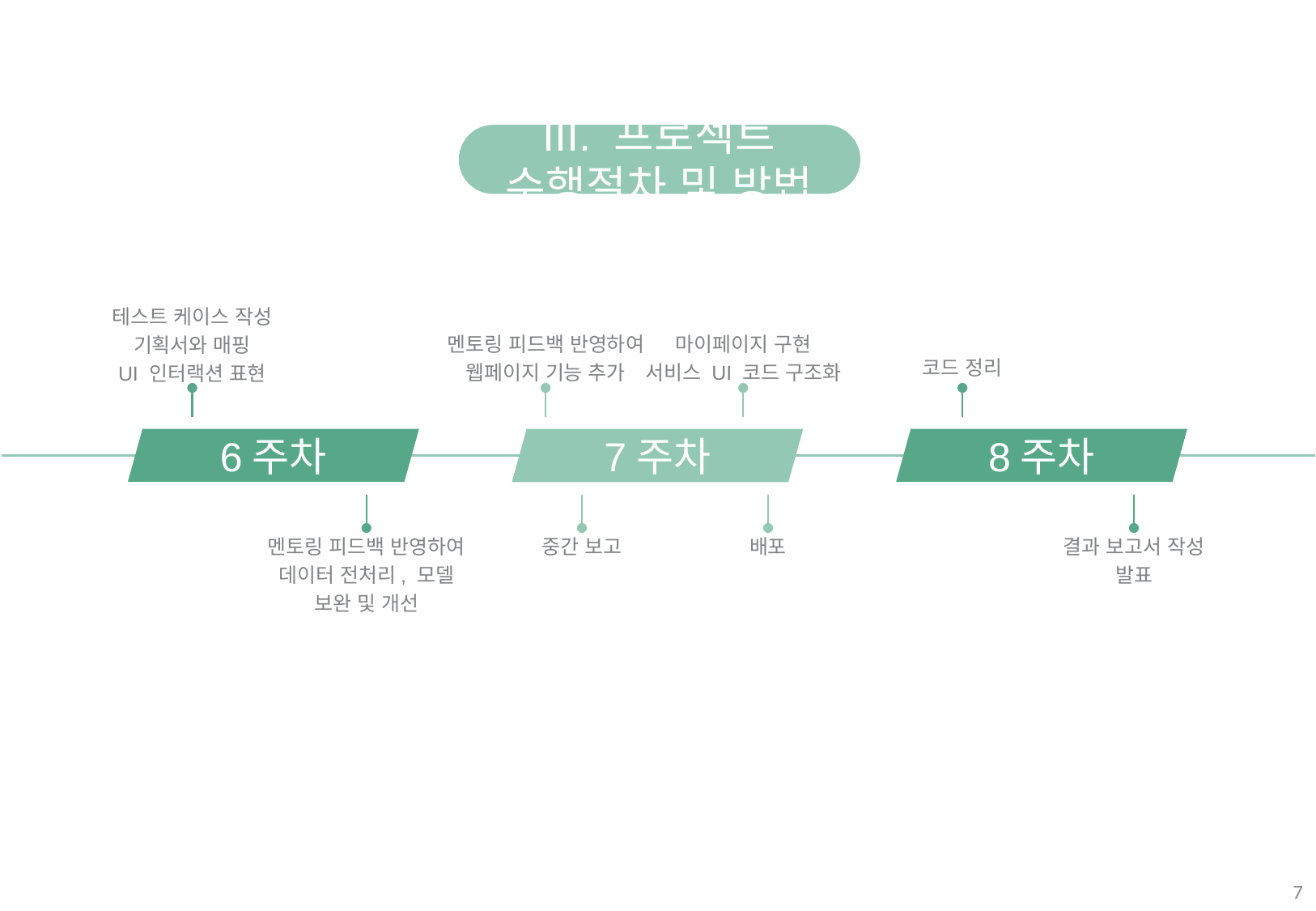

III. 프로젝트 수행절차 및 방법
테스트 케이스 작성
기획서와 매핑
UI 인터랙션 표현
멘토링 피드백 반영하여
웹페이지 기능 추가
마이페이지 구현
서비스 UI 코드 구조화
코드 정리
6주차
8주차
7주차
멘토링 피드백 반영하여
데이터 전처리, 모델
보완 및 개선
중간 보고
배포
결과 보고서 작성
발표
7